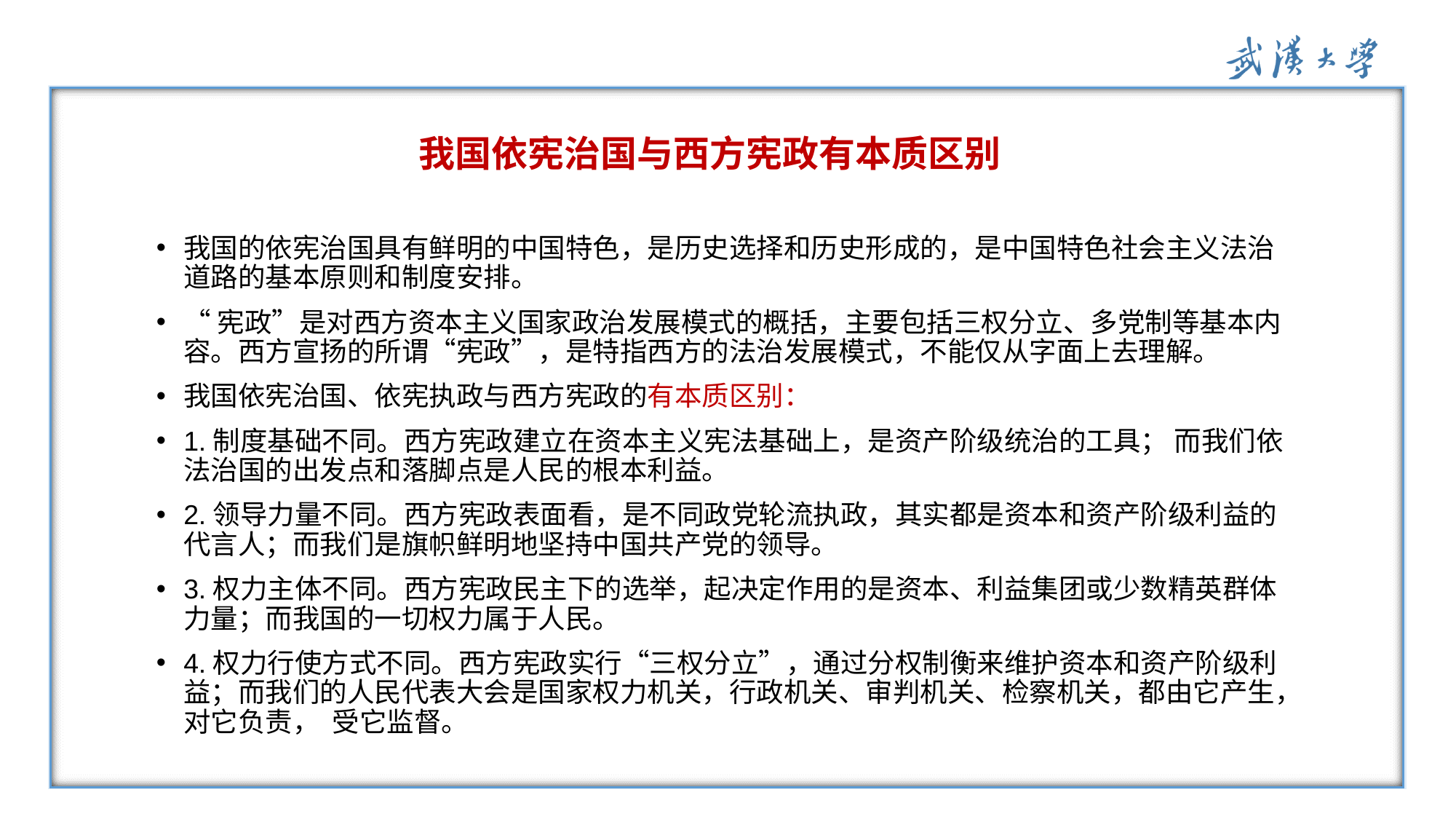

# 我国依宪治国与西方宪政有本质区别
我国的依宪治国具有鲜明的中国特色，是历史选择和历史形成的，是中国特色社会主义法治道路的基本原则和制度安排。
“宪政”是对西方资本主义国家政治发展模式的概括，主要包括三权分立、多党制等基本内容。西方宣扬的所谓“宪政”，是特指西方的法治发展模式，不能仅从字面上去理解。
我国依宪治国、依宪执政与西方宪政的有本质区别：
1.制度基础不同。西方宪政建立在资本主义宪法基础上，是资产阶级统治的工具； 而我们依法治国的出发点和落脚点是人民的根本利益。
2.领导力量不同。西方宪政表面看，是不同政党轮流执政，其实都是资本和资产阶级利益的代言人；而我们是旗帜鲜明地坚持中国共产党的领导。
3.权力主体不同。西方宪政民主下的选举，起决定作用的是资本、利益集团或少数精英群体力量；而我国的一切权力属于人民。
4.权力行使方式不同。西方宪政实行“三权分立”，通过分权制衡来维护资本和资产阶级利益；而我们的人民代表大会是国家权力机关，行政机关、审判机关、检察机关，都由它产生，对它负责，  受它监督。